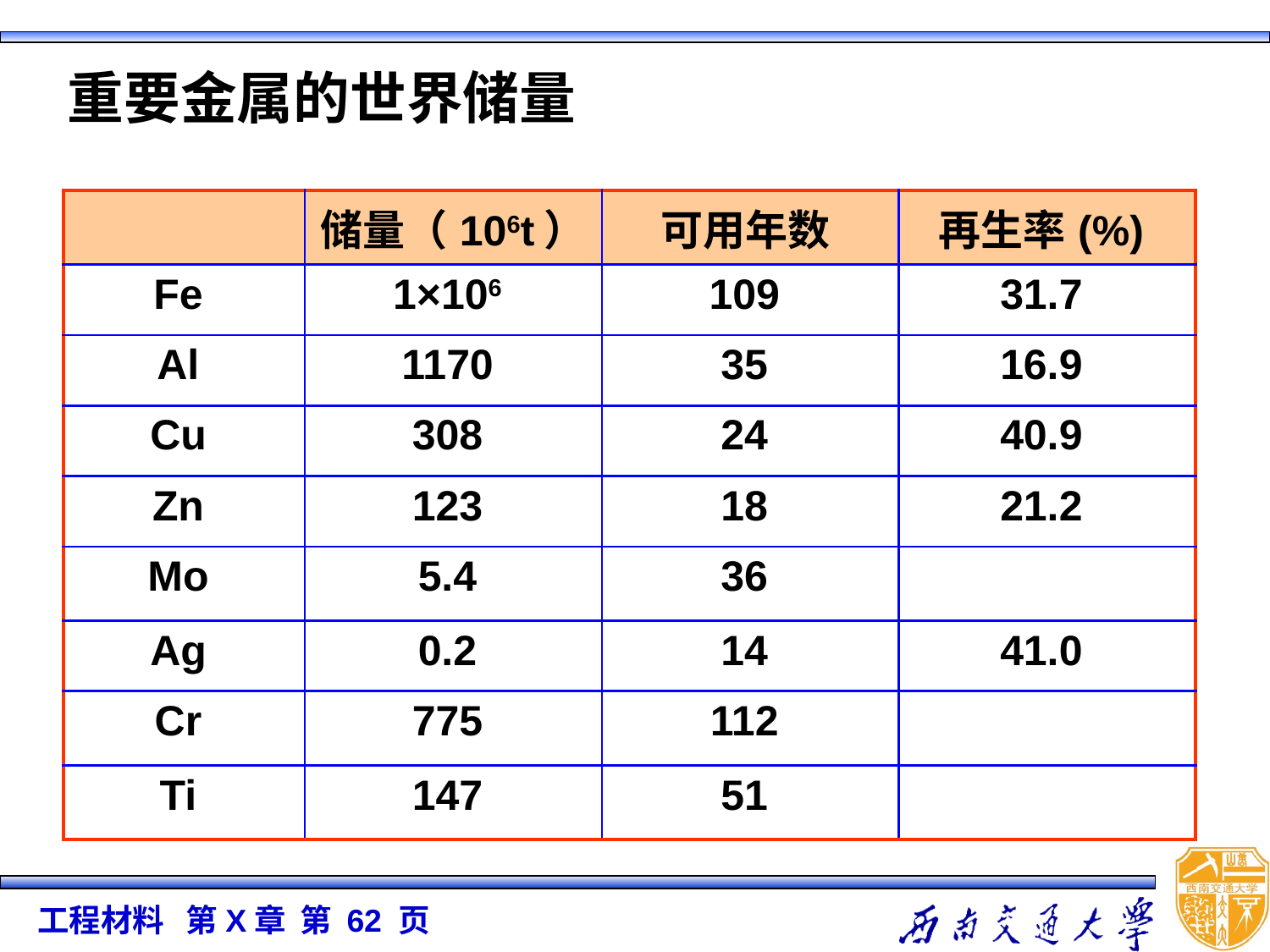

# 重要金属的世界储量
|  | 储量（106t） | 可用年数 | 再生率(%) |
| --- | --- | --- | --- |
| Fe | 1×106 | 109 | 31.7 |
| Al | 1170 | 35 | 16.9 |
| Cu | 308 | 24 | 40.9 |
| Zn | 123 | 18 | 21.2 |
| Mo | 5.4 | 36 |  |
| Ag | 0.2 | 14 | 41.0 |
| Cr | 775 | 112 |  |
| Ti | 147 | 51 |  |